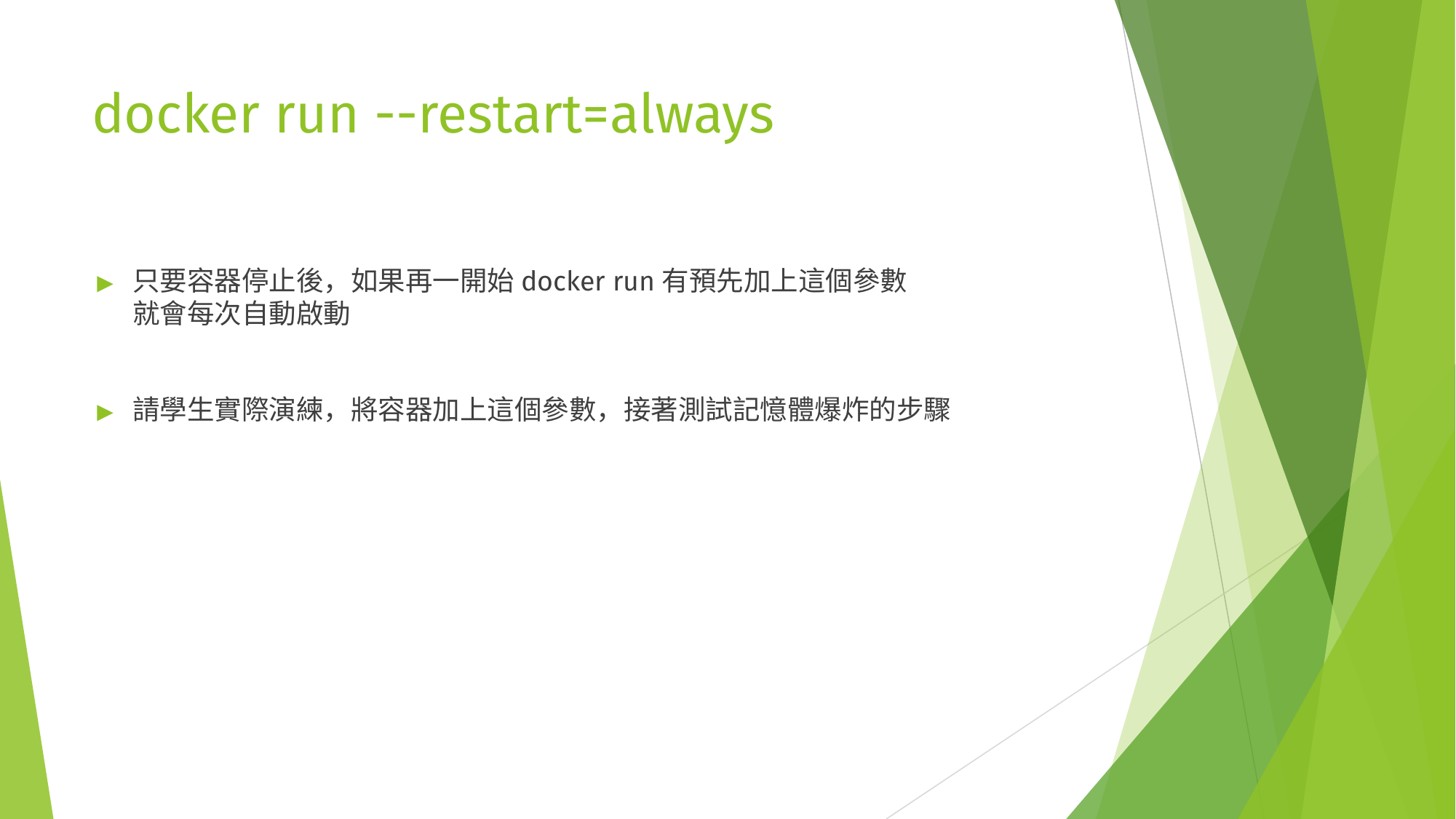

# docker run --restart=always
只要容器停止後，如果再一開始docker run有預先加上這個參數
就會每次自動啟動

請學生實際演練，將容器加上這個參數，接著測試記憶體爆炸的步驟